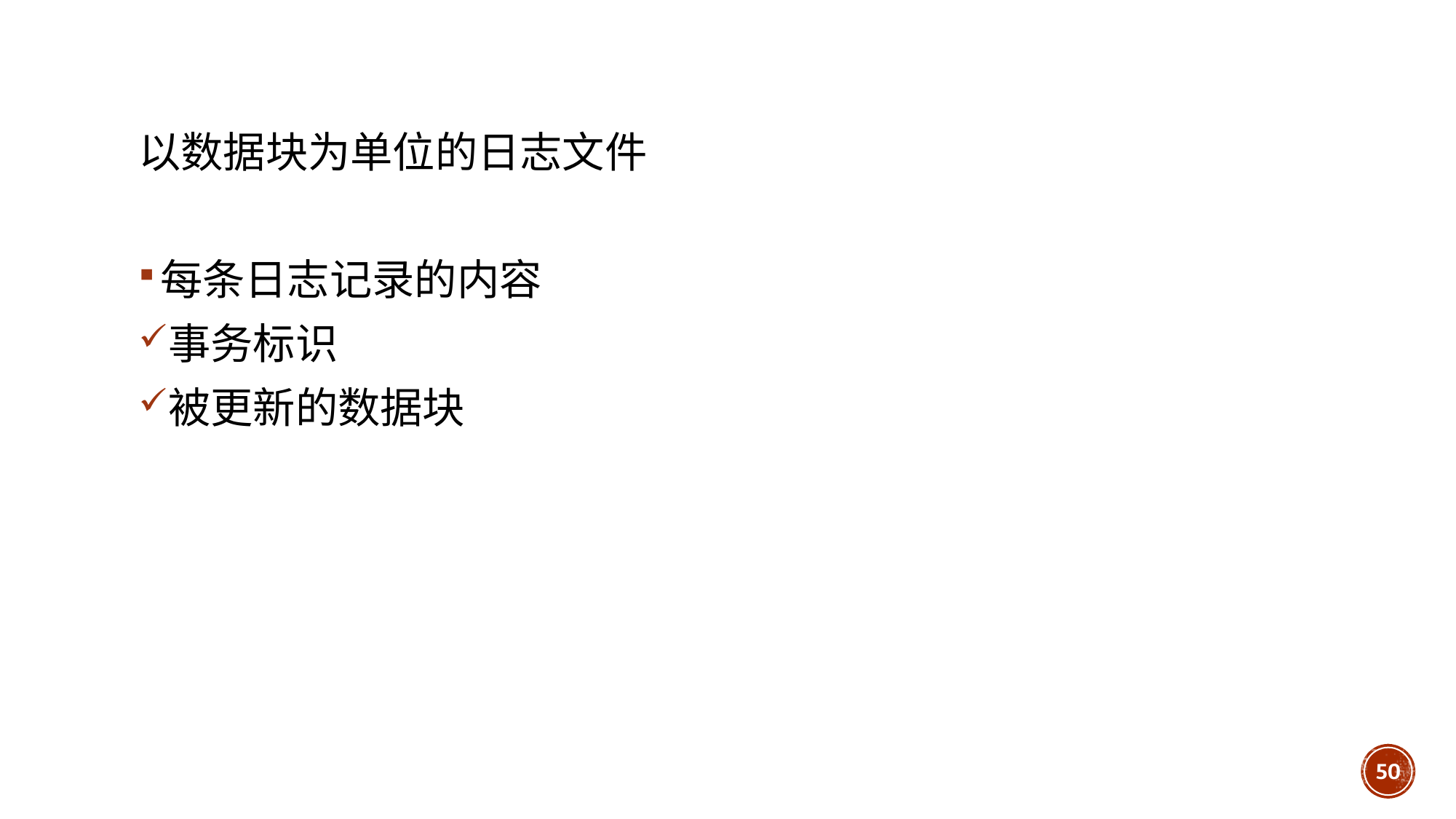

# 以数据块为单位的日志文件
每条日志记录的内容
事务标识
被更新的数据块
50